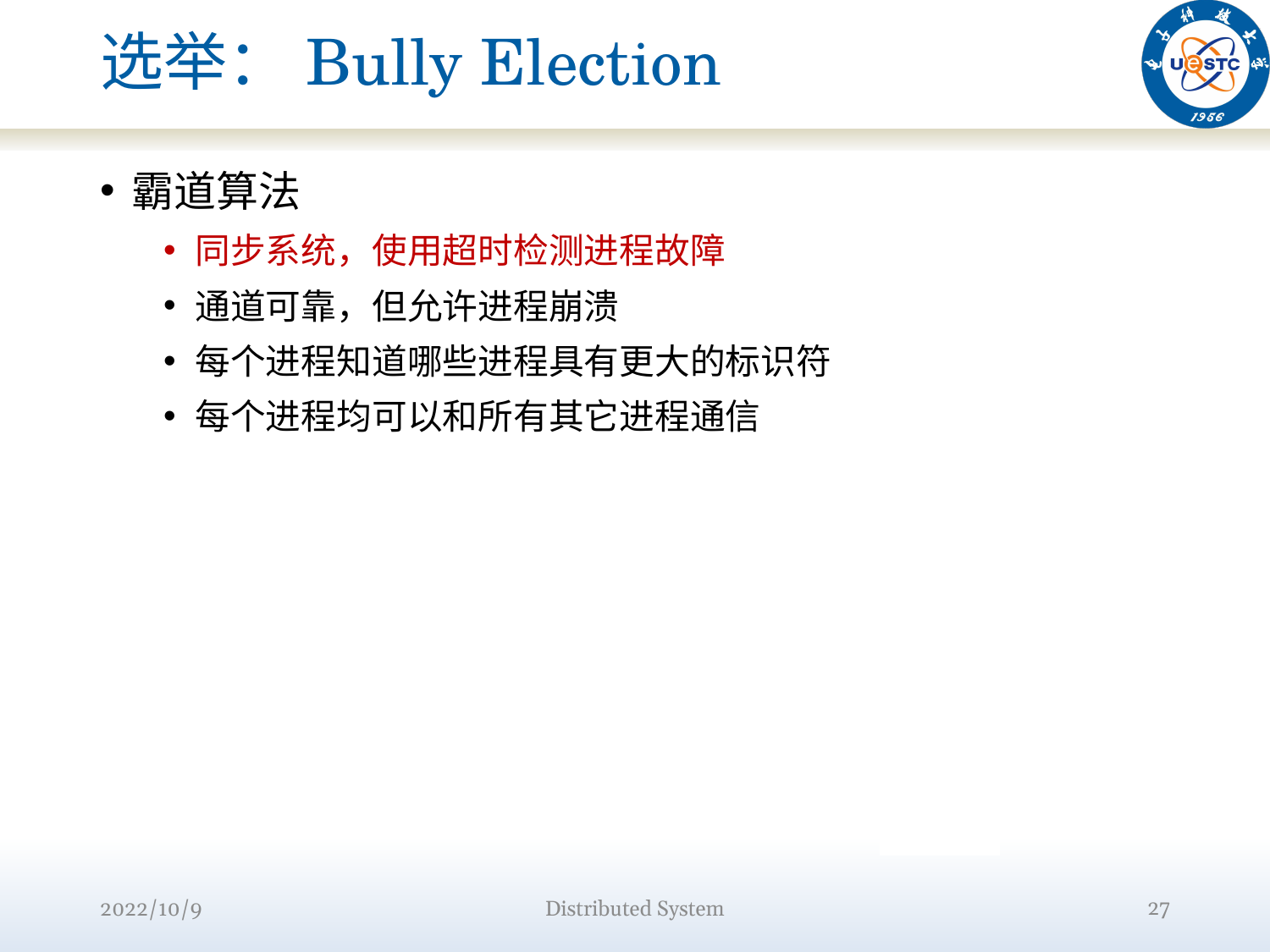

# 选举：Bully Election
霸道算法
同步系统，使用超时检测进程故障
通道可靠，但允许进程崩溃
每个进程知道哪些进程具有更大的标识符
每个进程均可以和所有其它进程通信

2022/10/9
Distributed System
27